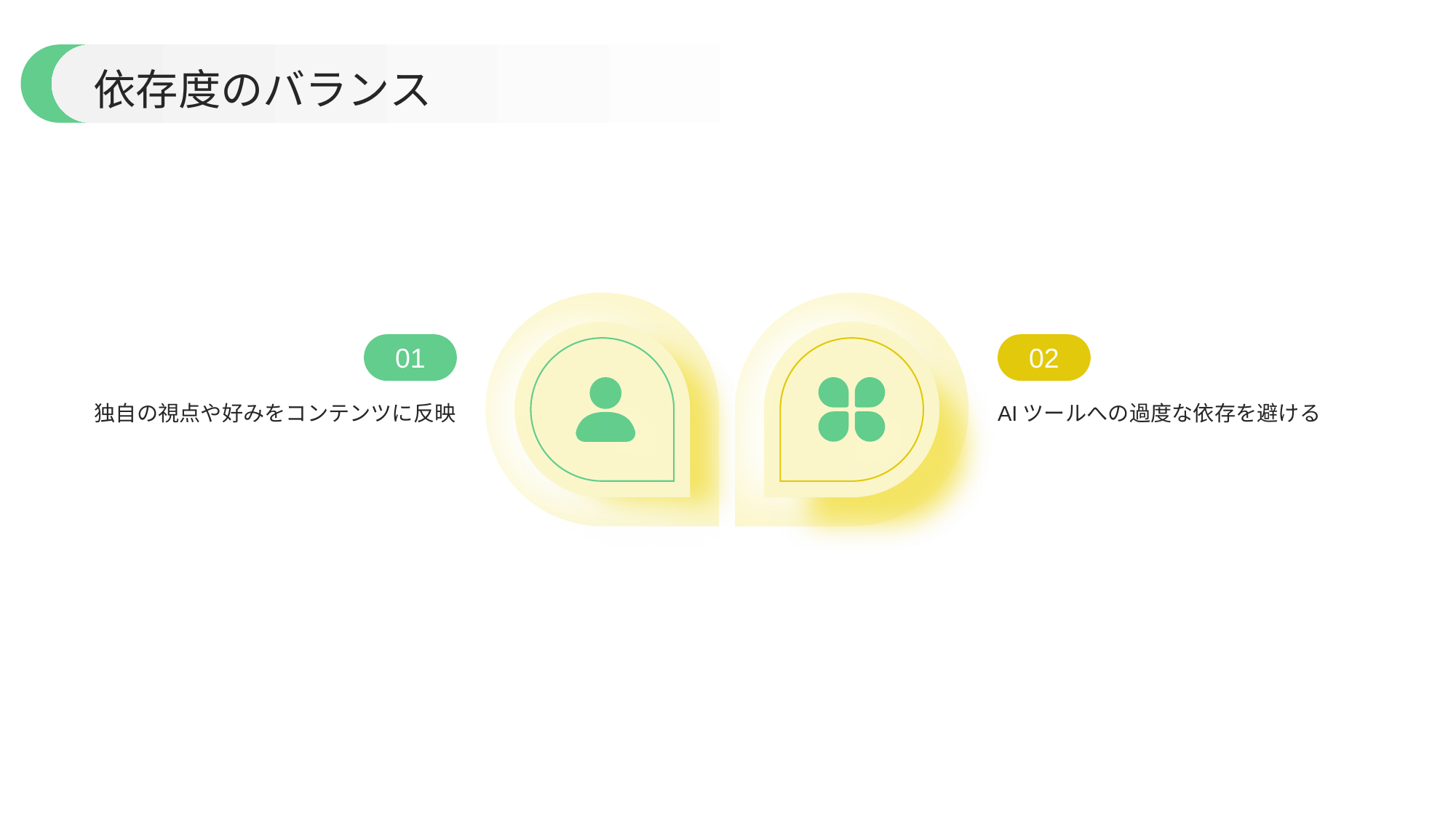

依存度のバランス

01
02

独自の視点や好みをコンテンツに反映
AIツールへの過度な依存を避ける